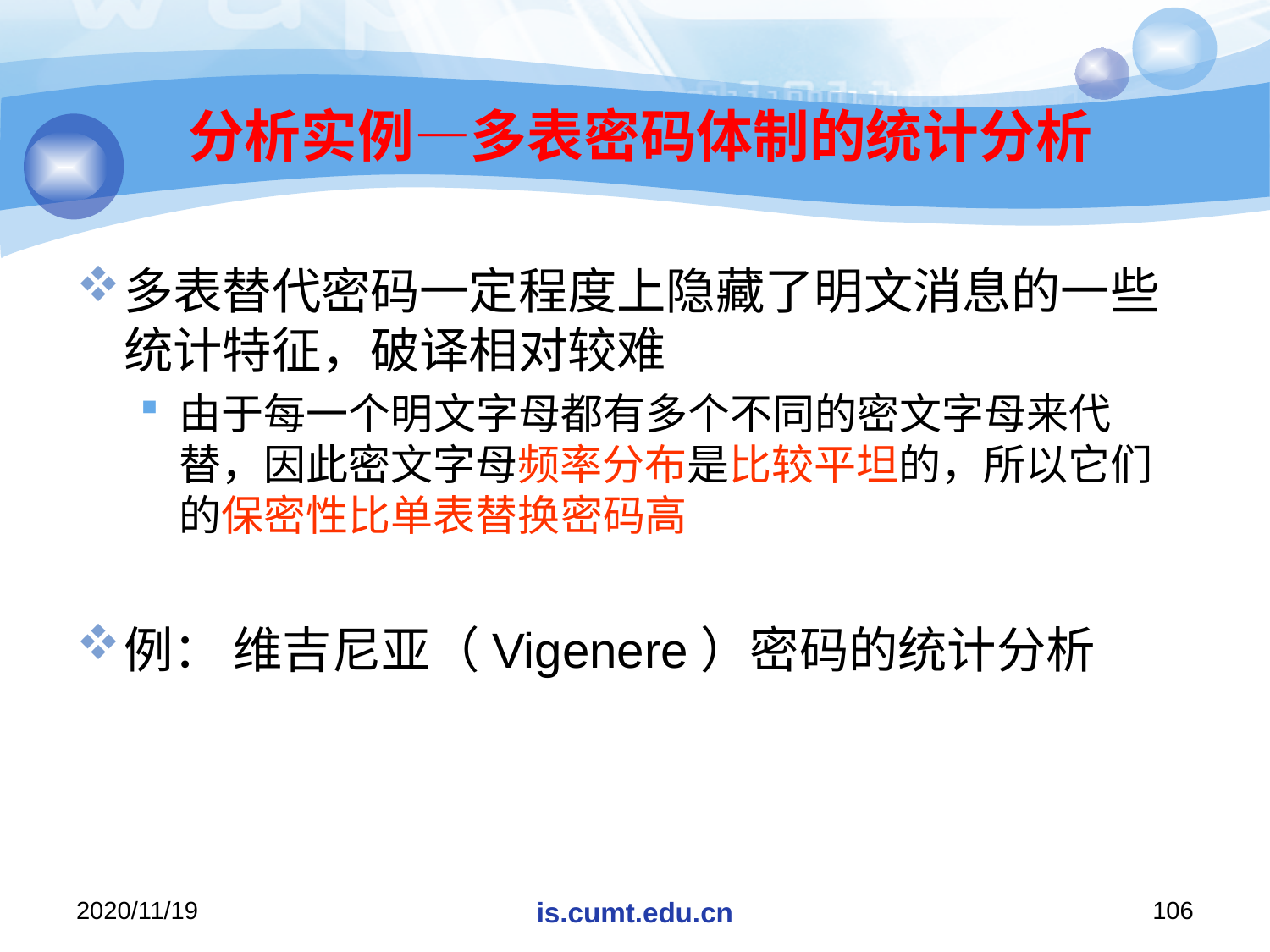

# 分析实例—多表密码体制的统计分析
多表替代密码一定程度上隐藏了明文消息的一些统计特征，破译相对较难
由于每一个明文字母都有多个不同的密文字母来代替，因此密文字母频率分布是比较平坦的，所以它们的保密性比单表替换密码高

例： 维吉尼亚（Vigenere）密码的统计分析
2020/11/19
is.cumt.edu.cn
106